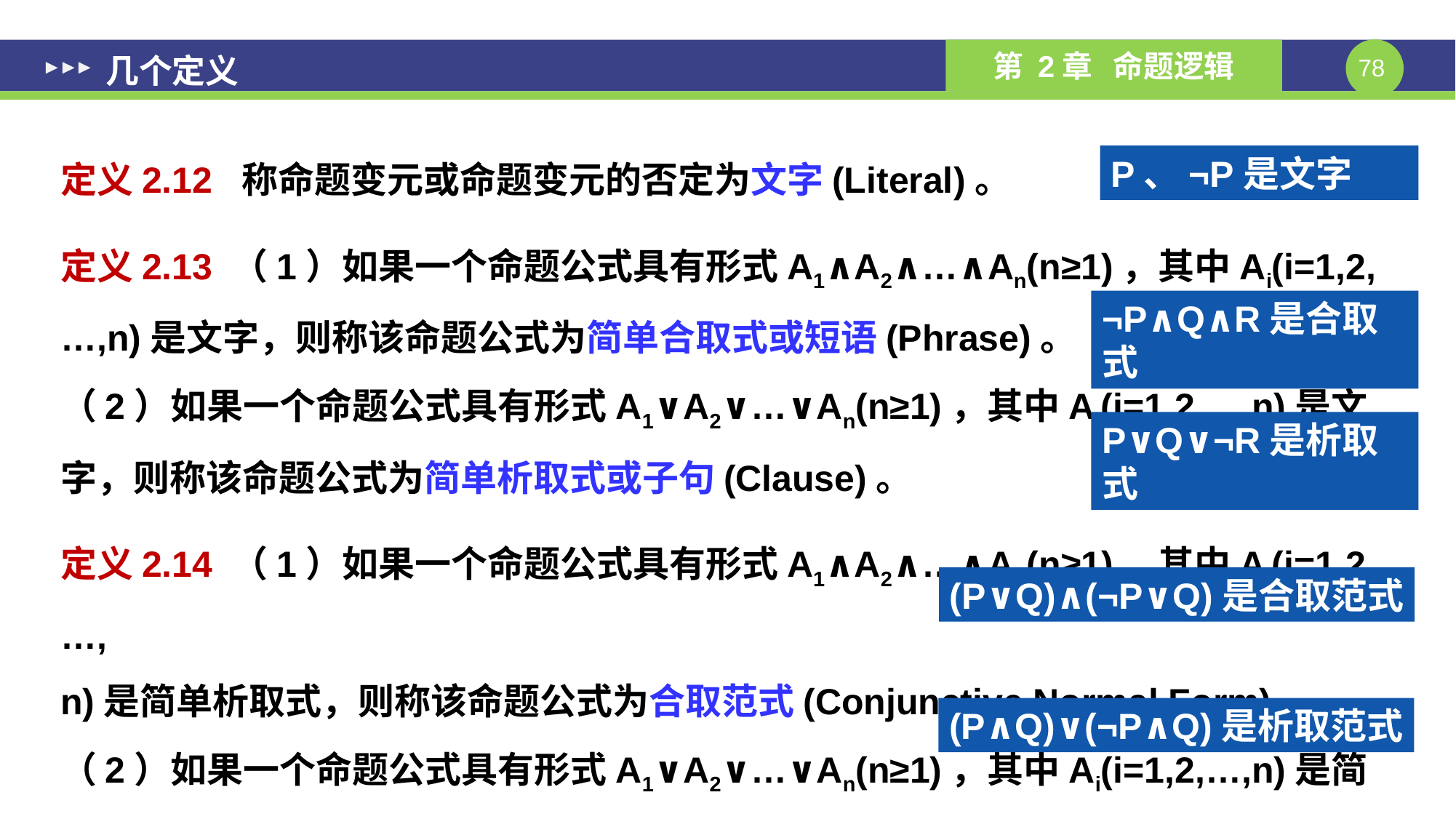

几个定义
定义2.12  称命题变元或命题变元的否定为文字(Literal)。
定义2.13 （1）如果一个命题公式具有形式A1∧A2∧…∧An(n≥1)，其中Ai(i=1,2,
…,n)是文字，则称该命题公式为简单合取式或短语(Phrase)。
（2）如果一个命题公式具有形式A1∨A2∨…∨An(n≥1)，其中Ai(i=1,2,…,n)是文字，则称该命题公式为简单析取式或子句(Clause)。
定义2.14 （1）如果一个命题公式具有形式A1∧A2∧…∧An(n≥1)，其中Ai(i=1,2,…,
n)是简单析取式，则称该命题公式为合取范式(Conjunctive Normal Form)。
（2）如果一个命题公式具有形式A1∨A2∨…∨An(n≥1)，其中Ai(i=1,2,…,n)是简单合取式，则称该命题公式为析取范式(Disjunctive Normal Form)。
P、¬P是文字
¬P∧Q∧R是合取式
P∨Q∨¬R是析取式
(P∨Q)∧(¬P∨Q)是合取范式
(P∧Q)∨(¬P∧Q)是析取范式